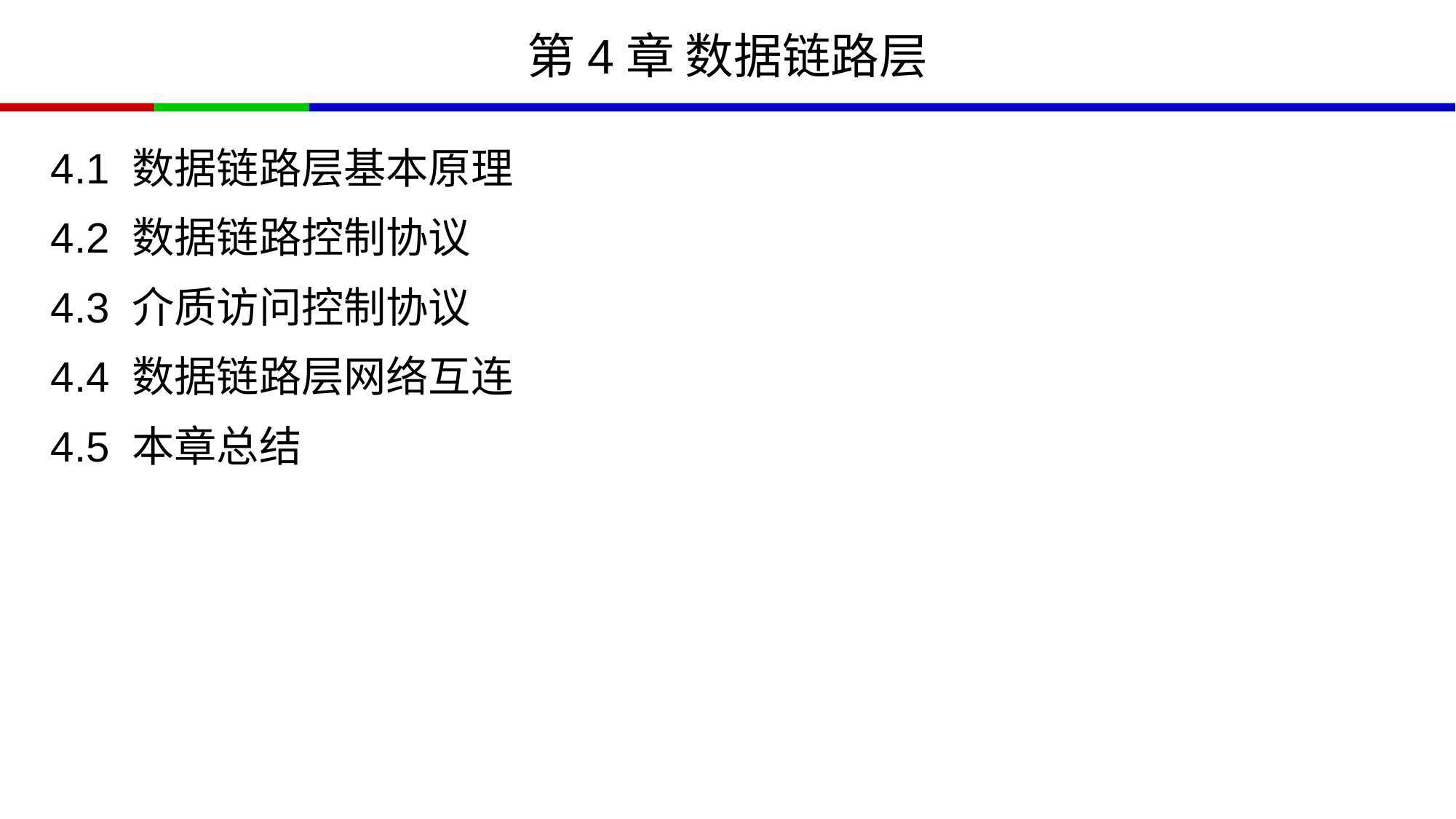

# 第4章 数据链路层
4.1 数据链路层基本原理
4.2 数据链路控制协议
4.3 介质访问控制协议
4.4 数据链路层网络互连
4.5 本章总结

2